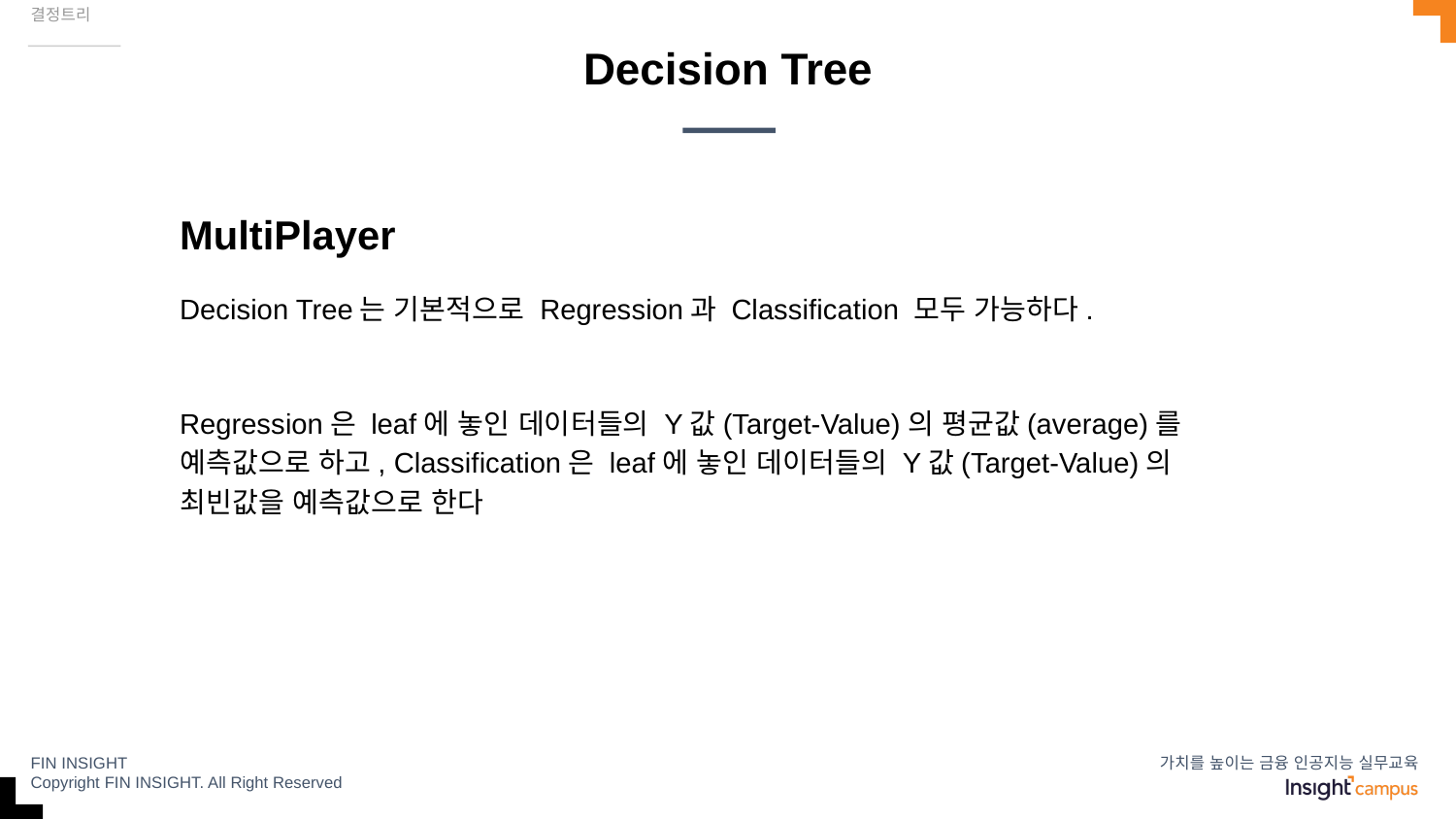

결정트리
# Decision Tree
MultiPlayer
Decision Tree는 기본적으로 Regression과 Classification 모두 가능하다.

Regression은 leaf에 놓인 데이터들의 Y값(Target-Value)의 평균값(average)를 예측값으로 하고, Classification은 leaf에 놓인 데이터들의 Y값(Target-Value)의 최빈값을 예측값으로 한다